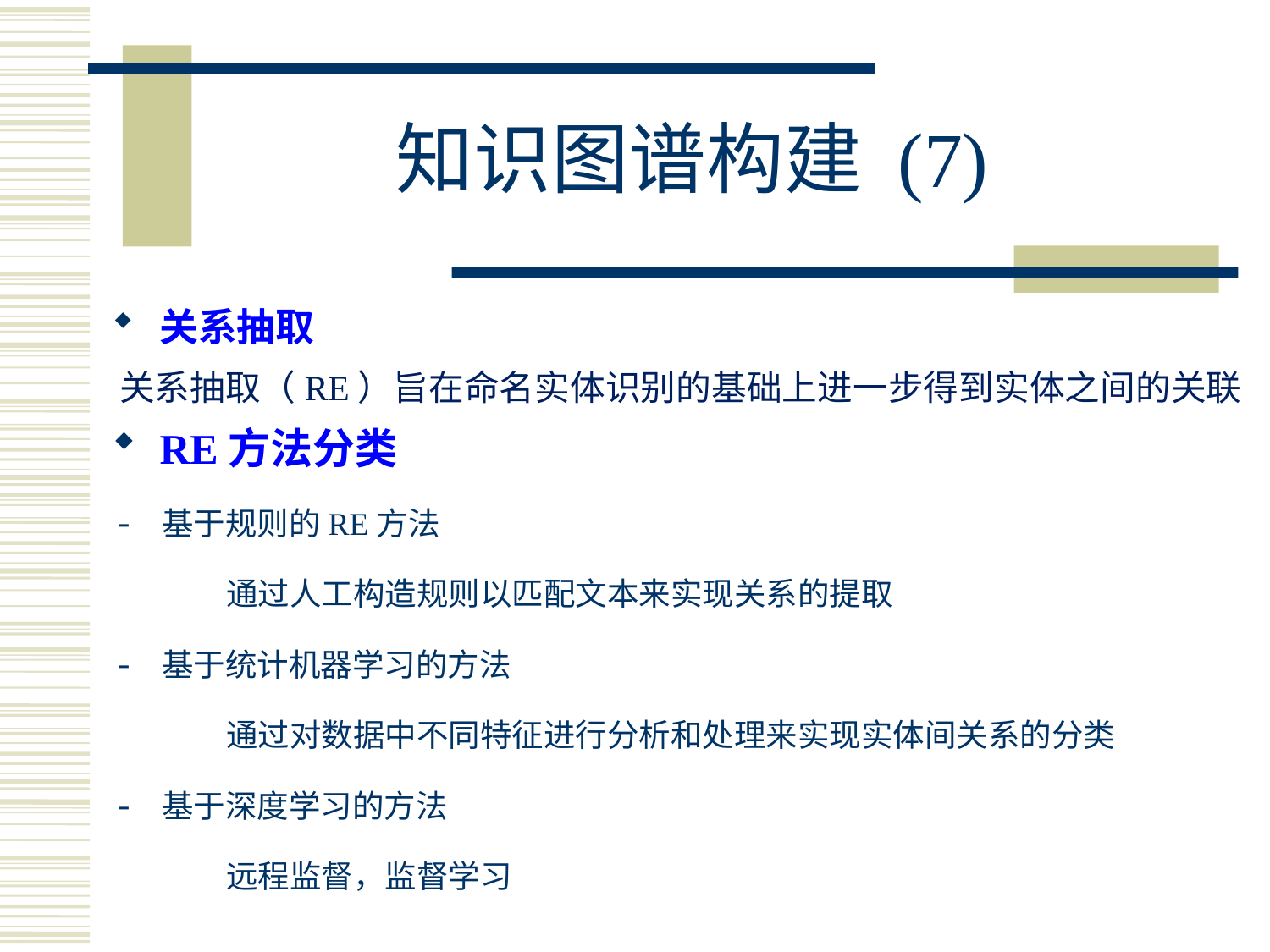

知识图谱构建 (7)
关系抽取
关系抽取（RE）旨在命名实体识别的基础上进一步得到实体之间的关联
RE方法分类
基于规则的RE方法
      通过人工构造规则以匹配文本来实现关系的提取
基于统计机器学习的方法
      通过对数据中不同特征进行分析和处理来实现实体间关系的分类
基于深度学习的方法
      远程监督，监督学习